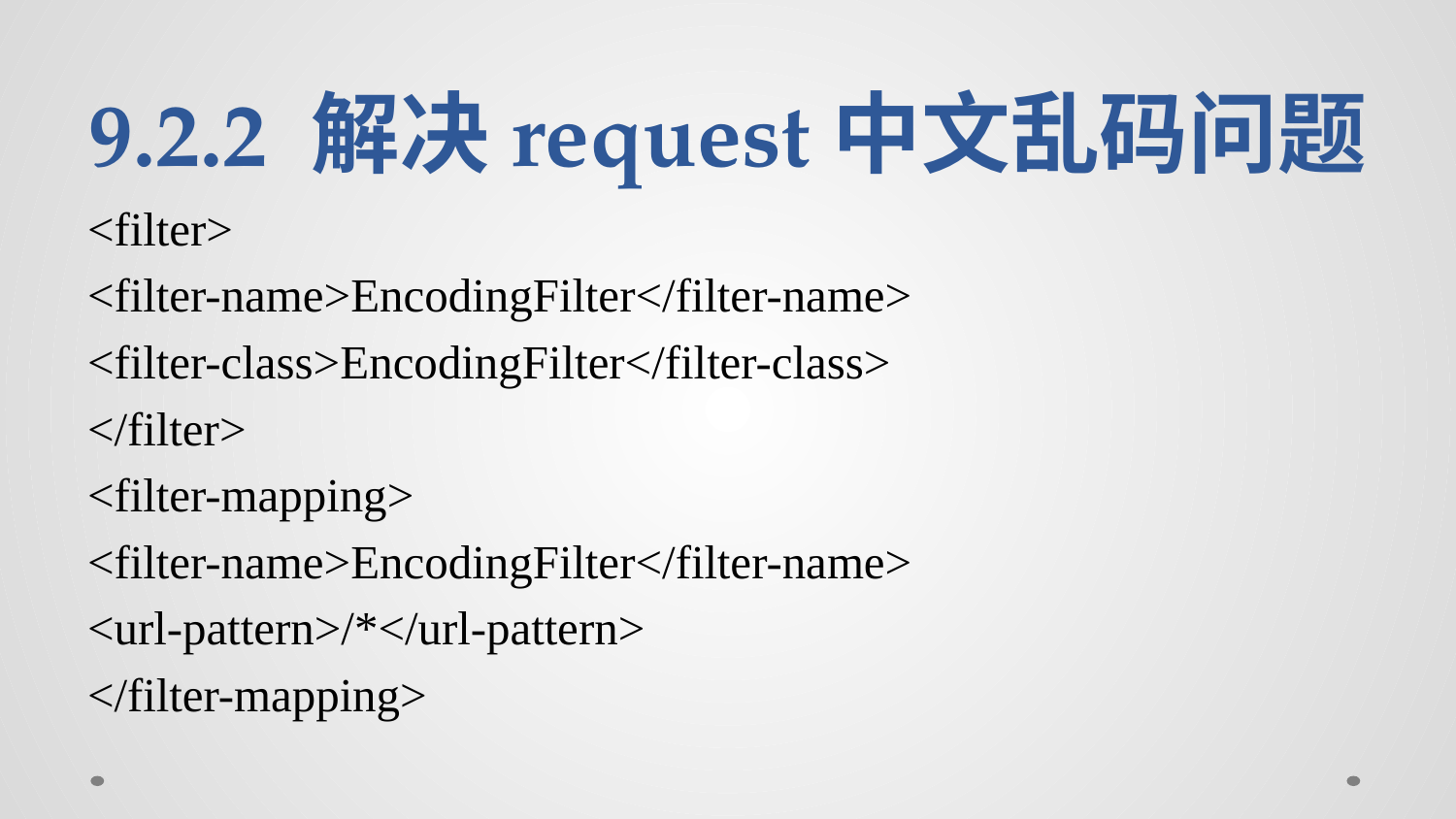

# 9.2.2 解决request中文乱码问题
<filter>
<filter-name>EncodingFilter</filter-name>
<filter-class>EncodingFilter</filter-class>
</filter>
<filter-mapping>
<filter-name>EncodingFilter</filter-name>
<url-pattern>/*</url-pattern>
</filter-mapping>